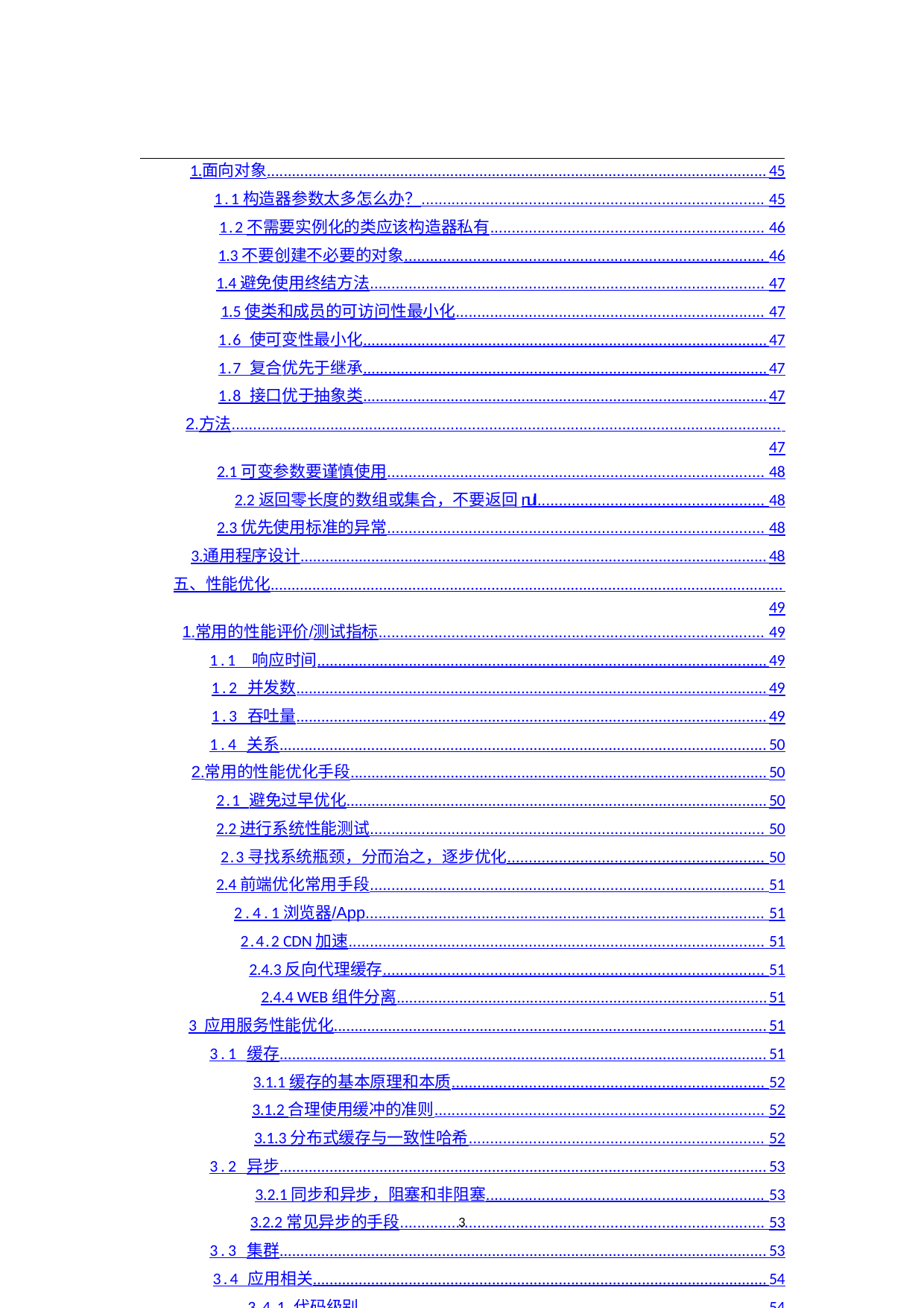

1.面向对象........................................................................................................................45
1.1 构造器参数太多怎么办？................................................................................ 45
1.2 不需要实例化的类应该构造器私有................................................................ 46
1.3 不要创建不必要的对象.................................................................................... 46
1.4 避免使用终结方法............................................................................................ 47
1.5 使类和成员的可访问性最小化........................................................................ 47
1.6  使可变性最小化.................................................................................................47
1.7  复合优先于继承.................................................................................................47
1.8  接口优于抽象类.................................................................................................47
2.方法................................................................................................................................ 47
2.1 可变参数要谨慎使用........................................................................................ 48
2.2 返回零长度的数组或集合，不要返回 null..................................................... 48
2.3 优先使用标准的异常........................................................................................ 48
3.通用程序设计................................................................................................................48
五、性能优化...........................................................................................................................49
1.常用的性能评价/测试指标.......................................................................................... 49
1.1   响应时间............................................................................................................49
1.2  并发数.................................................................................................................49
1.3  吞吐量.................................................................................................................49
1.4  关系.....................................................................................................................50
2.常用的性能优化手段....................................................................................................50
2.1  避免过早优化.....................................................................................................50
2.2 进行系统性能测试............................................................................................ 50
2.3 寻找系统瓶颈，分而治之，逐步优化............................................................ 50
2.4 前端优化常用手段............................................................................................ 51
2.4.1 浏览器/App............................................................................................. 51
2.4.2 CDN 加速................................................................................................. 51
2.4.3 反向代理缓存......................................................................................... 51
2.4.4 WEB 组件分离.........................................................................................51
3  应用服务性能优化........................................................................................................51
3.1  缓存.....................................................................................................................51
3.1.1 缓存的基本原理和本质......................................................................... 52
3.1.2 合理使用缓冲的准则............................................................................. 52
3.1.3 分布式缓存与一致性哈希..................................................................... 52
3.2  异步.....................................................................................................................53
3.2.1 同步和异步，阻塞和非阻塞................................................................. 53
3.2.2 常见异步的手段..................................................................................... 53
3.3  集群.....................................................................................................................53
3.4  应用相关.............................................................................................................54
3.4.1  代码级别..................................................................................................54
3.4.2  并发编程..................................................................................................54
3.4.3 资源的复用............................................................................................. 55

3